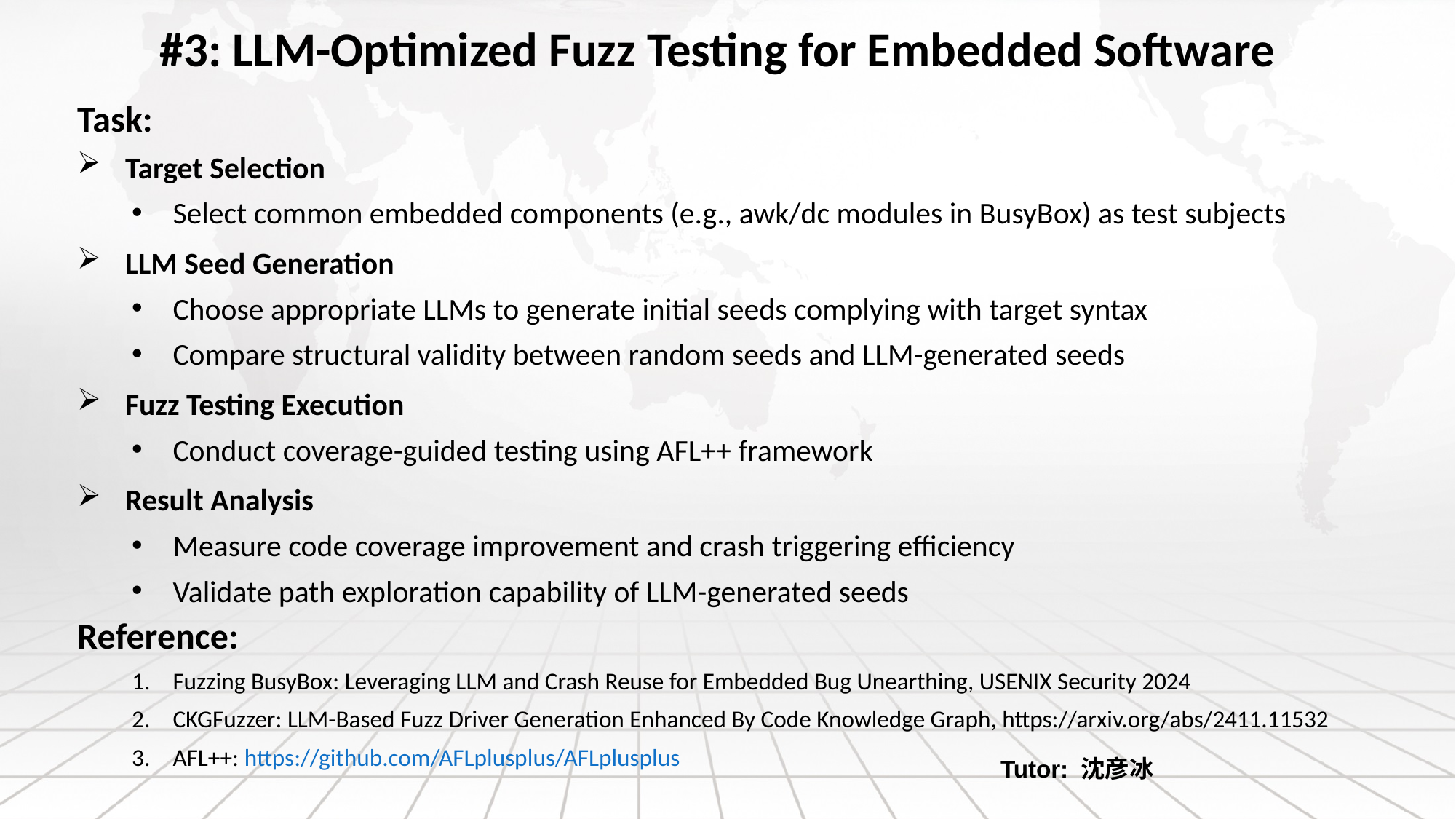

#3: LLM-Optimized Fuzz Testing for Embedded Software

Task:
​​ Target Selection​​
Select common embedded components (e.g., awk/dc modules in BusyBox) as test subjects
​​ LLM Seed Generation​​
Choose appropriate LLMs to generate initial seeds complying with target syntax
Compare structural validity between random seeds and LLM-generated seeds
​​ Fuzz Testing Execution​​
Conduct coverage-guided testing using AFL++ framework
​​ Result Analysis​​
Measure code coverage improvement and crash triggering efficiency
Validate path exploration capability of LLM-generated seeds
Reference:
Fuzzing BusyBox: Leveraging LLM and Crash Reuse for Embedded Bug Unearthing, USENIX Security 2024
CKGFuzzer: LLM-Based Fuzz Driver Generation Enhanced By Code Knowledge Graph, https://arxiv.org/abs/2411.11532
AFL++: https://github.com/AFLplusplus/AFLplusplus
Tutor: 沈彦冰